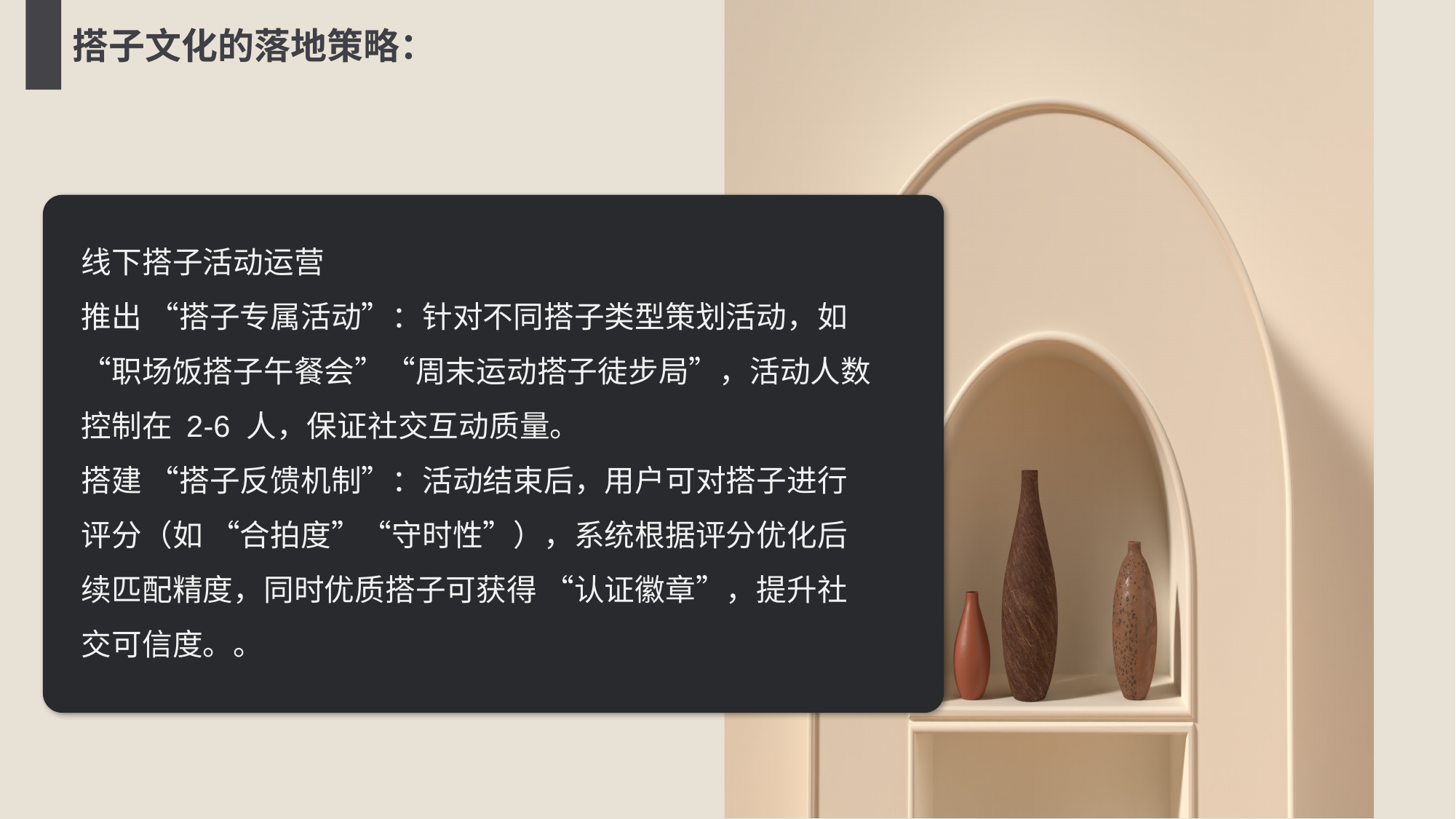

搭子文化的落地策略：

线下搭子活动运营​
推出 “搭子专属活动”：针对不同搭子类型策划活动，如 “职场饭搭子午餐会”“周末运动搭子徒步局”，活动人数控制在 2-6 人，保证社交互动质量。​
搭建 “搭子反馈机制”：活动结束后，用户可对搭子进行评分（如 “合拍度”“守时性”），系统根据评分优化后续匹配精度，同时优质搭子可获得 “认证徽章”，提升社交可信度。。